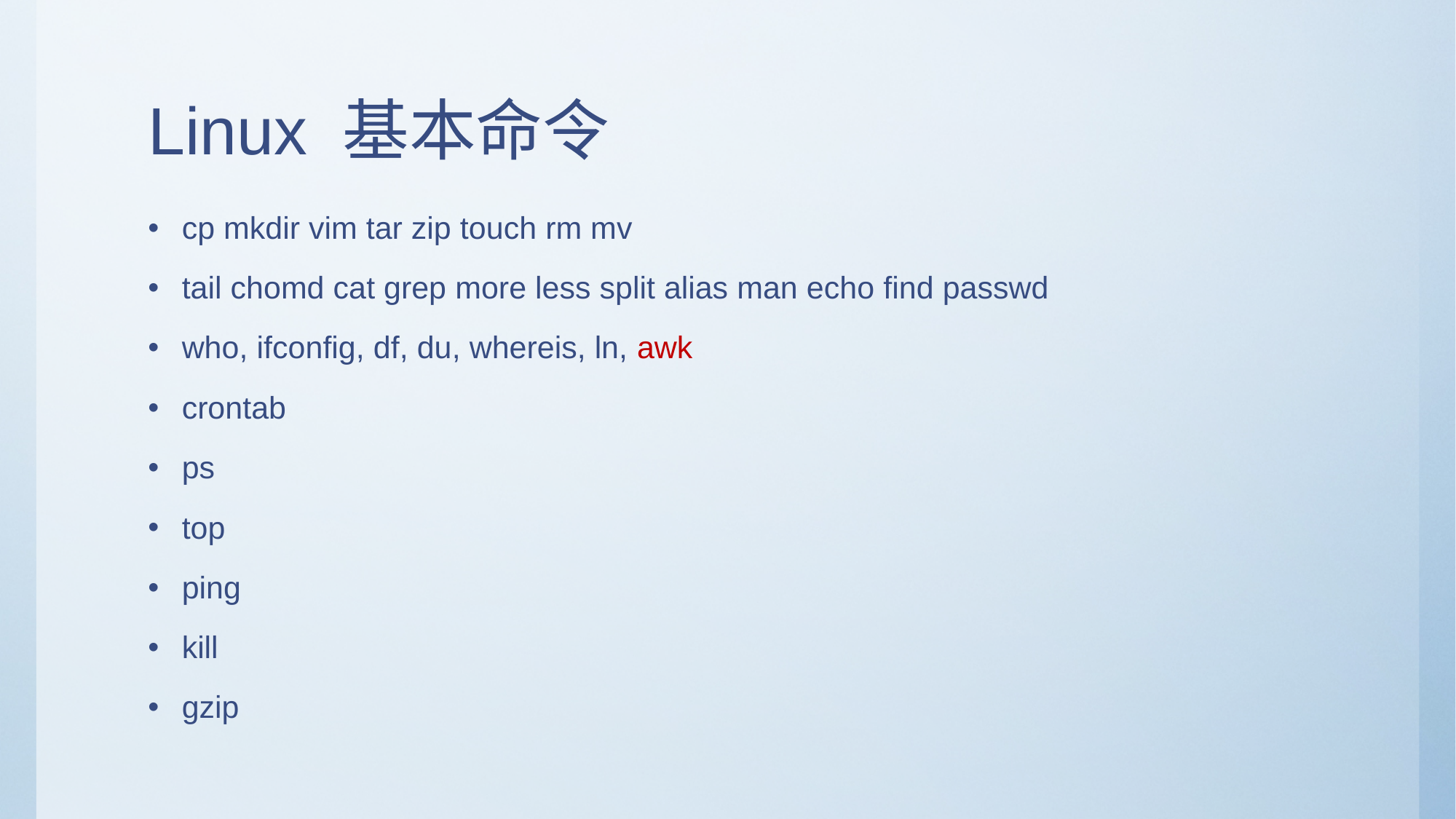

# Linux 基本命令
cp mkdir vim tar zip touch rm mv
tail chomd cat grep more less split alias man echo find passwd
who, ifconfig, df, du, whereis, ln, awk
crontab
ps
top
ping
kill
gzip